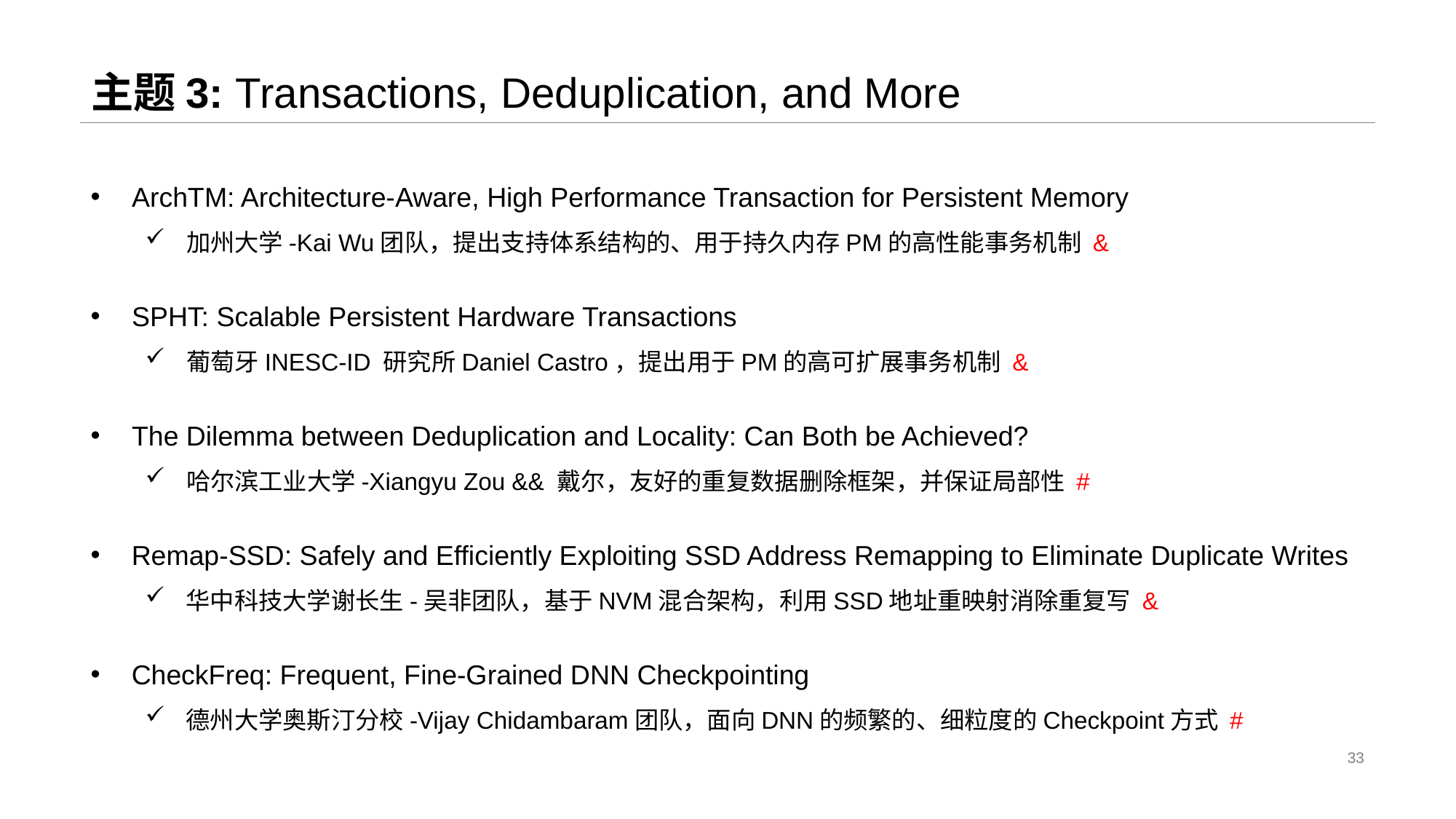

# 主题3: Transactions, Deduplication, and More
ArchTM: Architecture-Aware, High Performance Transaction for Persistent Memory
加州大学-Kai Wu团队，提出支持体系结构的、用于持久内存PM的高性能事务机制 &
SPHT: Scalable Persistent Hardware Transactions
葡萄牙INESC-ID 研究所Daniel Castro，提出用于PM的高可扩展事务机制 &
The Dilemma between Deduplication and Locality: Can Both be Achieved?
哈尔滨工业大学-Xiangyu Zou && 戴尔，友好的重复数据删除框架，并保证局部性 #
Remap-SSD: Safely and Efficiently Exploiting SSD Address Remapping to Eliminate Duplicate Writes
华中科技大学谢长生-吴非团队，基于NVM混合架构，利用SSD地址重映射消除重复写 &
CheckFreq: Frequent, Fine-Grained DNN Checkpointing
德州大学奥斯汀分校-Vijay Chidambaram团队，面向DNN的频繁的、细粒度的Checkpoint方式 #
33